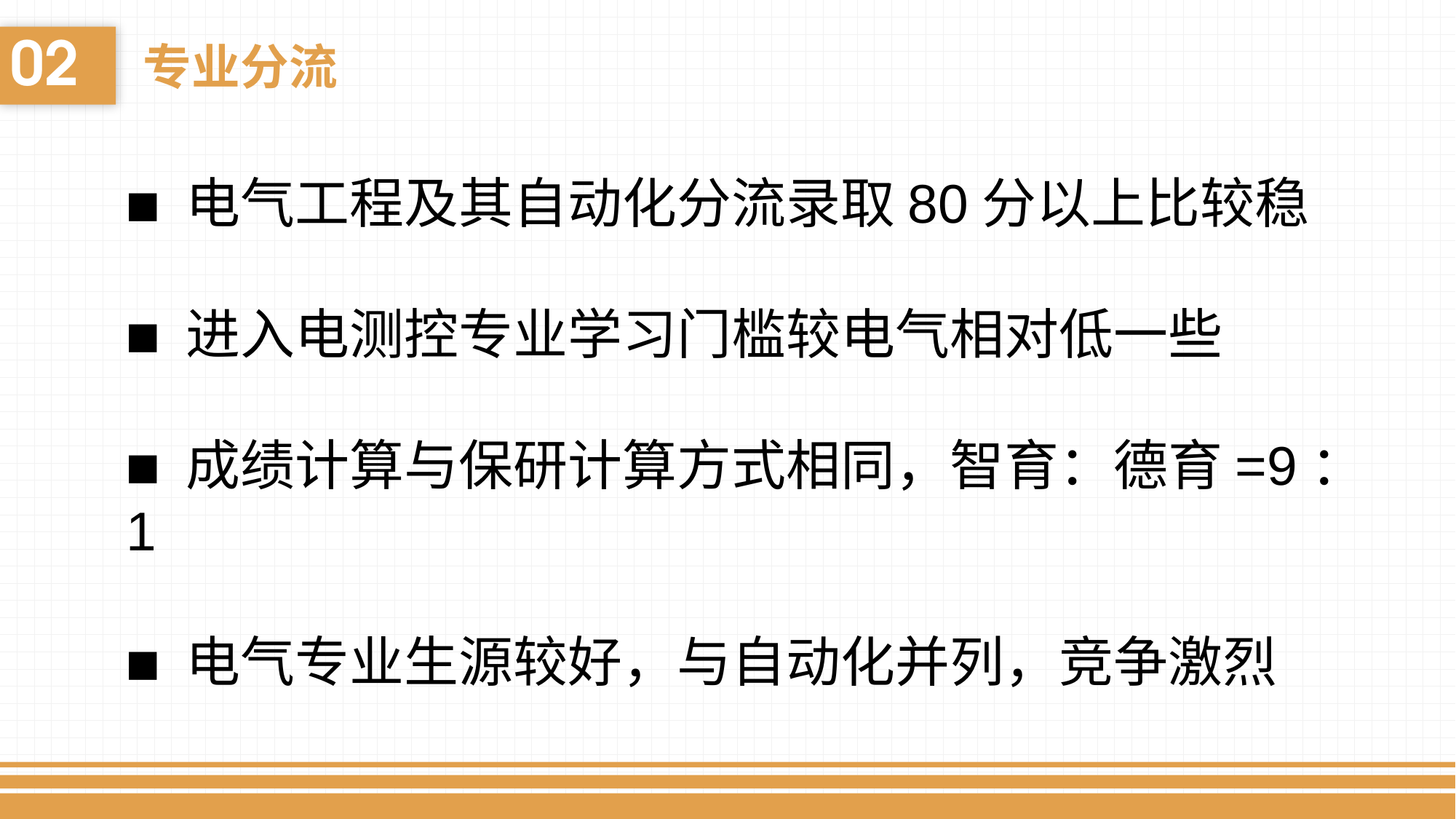

02
专业分流
◼ 电气工程及其自动化分流录取80分以上比较稳

◼ 进入电测控专业学习门槛较电气相对低一些

◼ 成绩计算与保研计算方式相同，智育：德育=9：1

◼ 电气专业生源较好，与自动化并列，竞争激烈